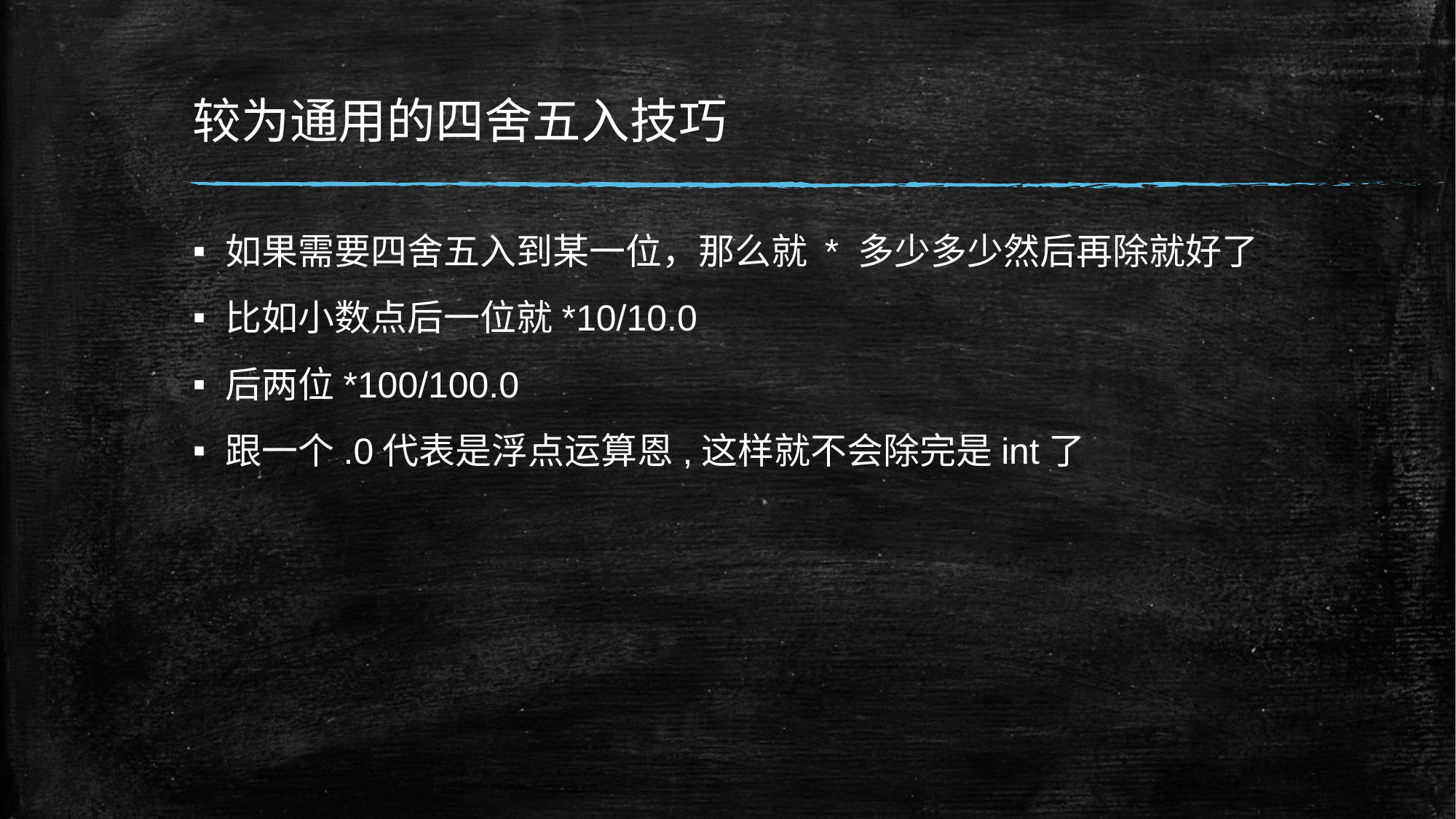

# 较为通用的四舍五入技巧
如果需要四舍五入到某一位，那么就 * 多少多少然后再除就好了
比如小数点后一位就*10/10.0
后两位*100/100.0
跟一个.0代表是浮点运算恩,这样就不会除完是int了